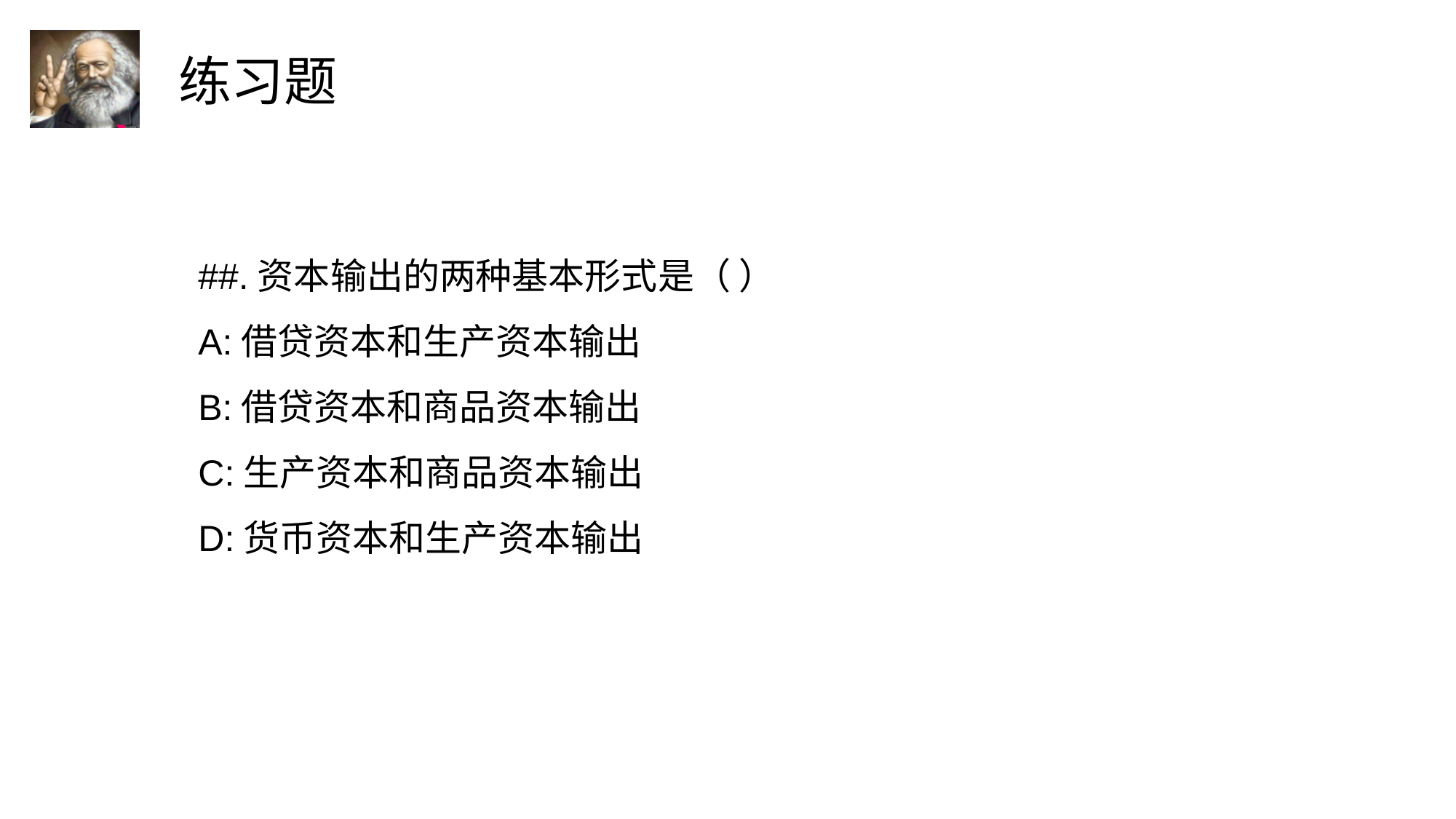

##.资本输出的两种基本形式是（ ）
A:借贷资本和生产资本输出
B:借贷资本和商品资本输出
C:生产资本和商品资本输出
D:货币资本和生产资本输出